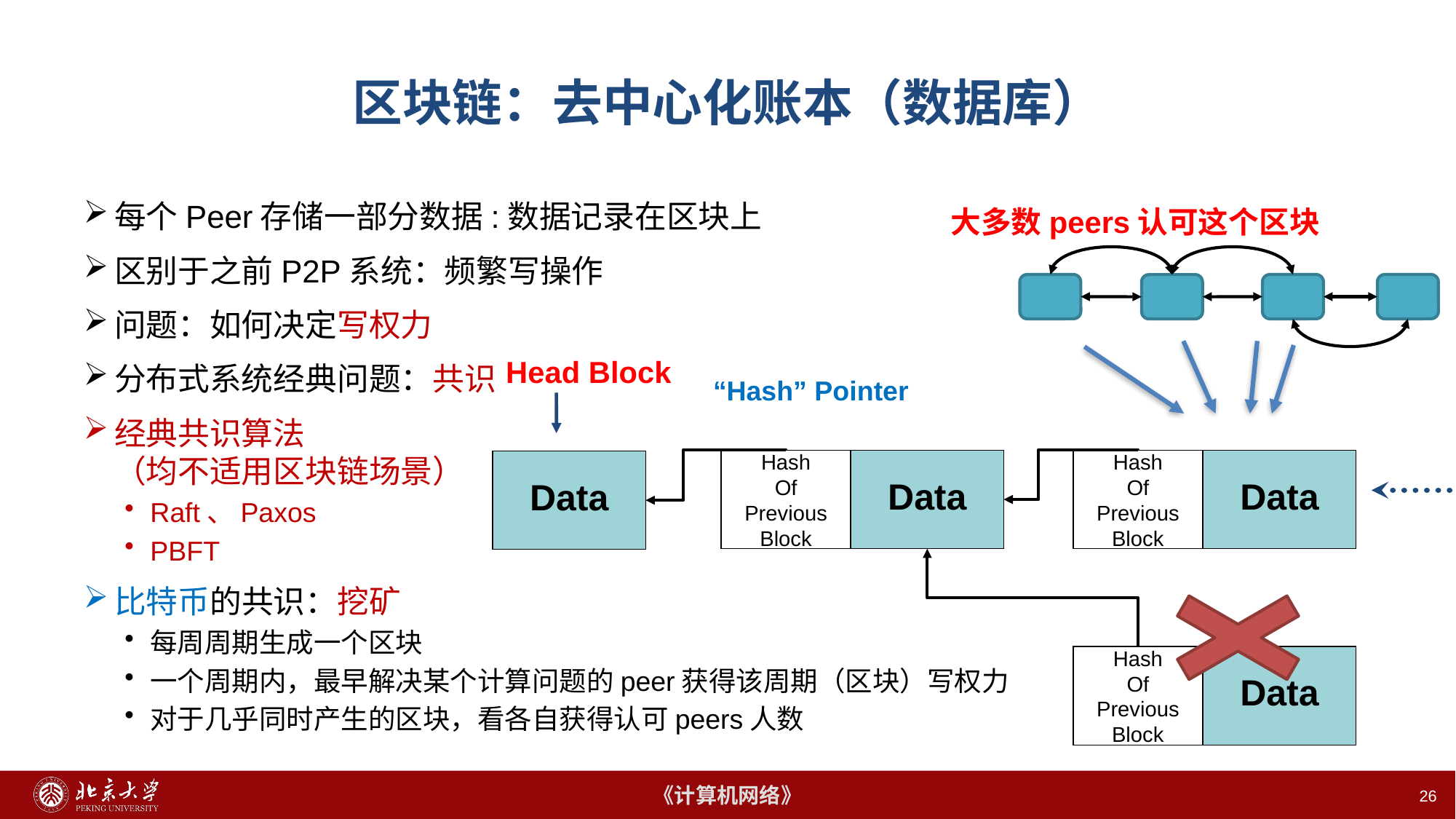

# 区块链：去中心化账本（数据库）
每个Peer存储一部分数据:数据记录在区块上
区别于之前P2P系统：频繁写操作
问题：如何决定写权力
分布式系统经典问题：共识
经典共识算法
（均不适用区块链场景）
Raft、Paxos
PBFT
比特币的共识：挖矿
每周周期生成一个区块
一个周期内，最早解决某个计算问题的peer获得该周期（区块）写权力
对于几乎同时产生的区块，看各自获得认可peers人数
大多数peers认可这个区块

Head Block
“Hash” Pointer

Hash
Of
Previous
Block
Hash
Of
Previous
Block
Data
Data
Data

Hash
Of
Previous
Block
Data
26